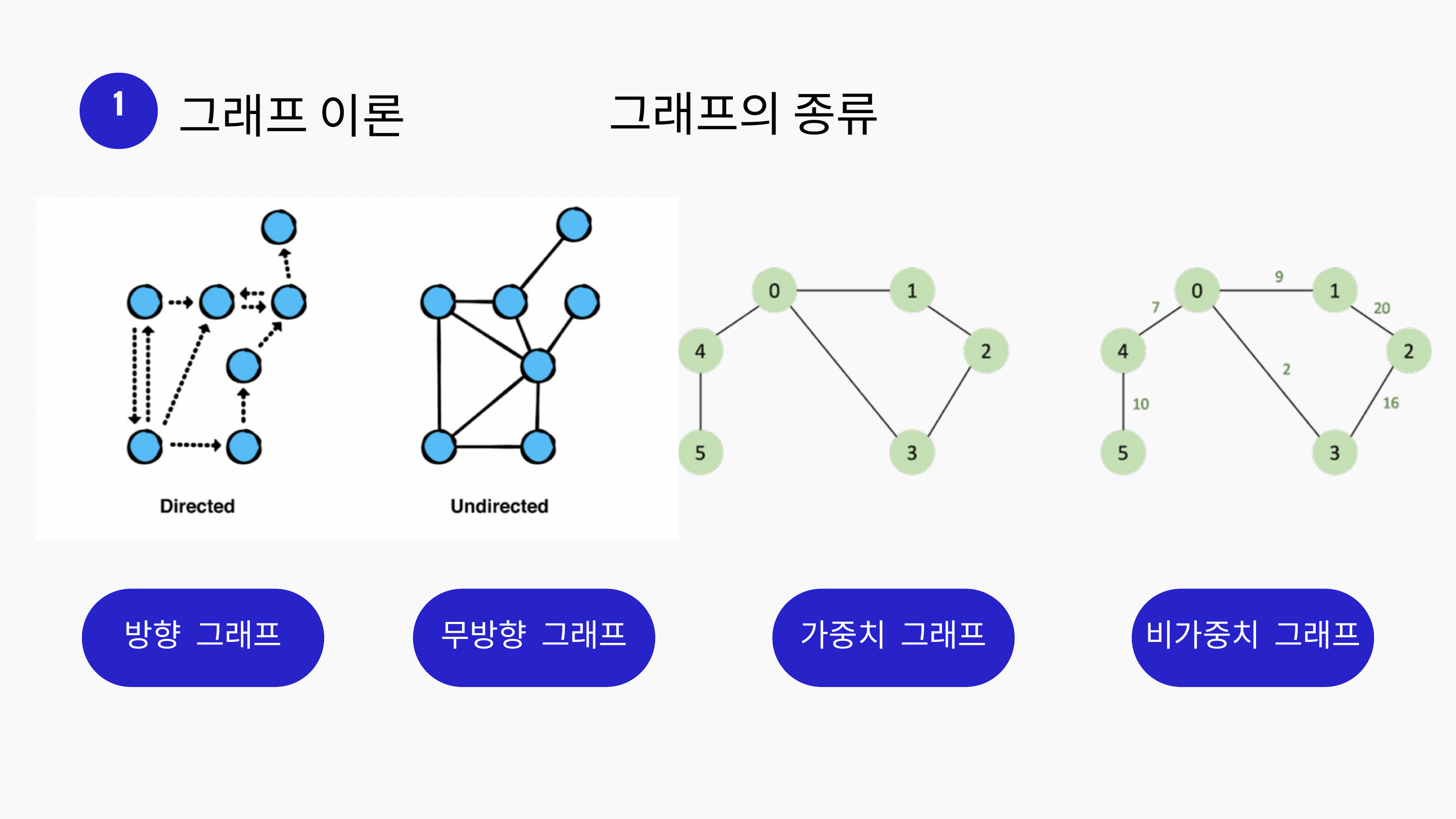

그래프의 종류

1
그래프 이론

방향  그래프

무방향  그래프

가중치  그래프

비가중치  그래프